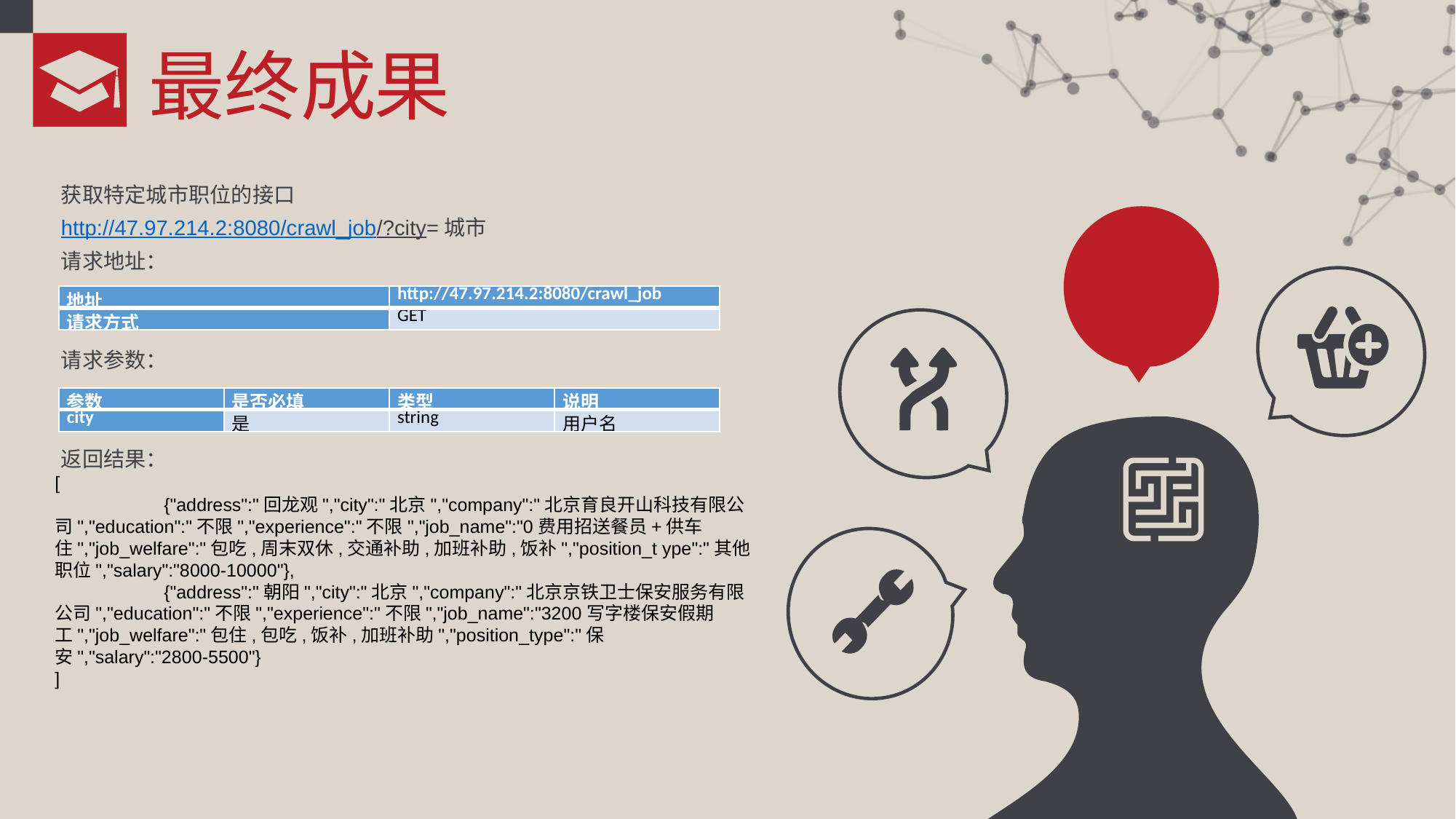

最终成果

获取特定城市职位的接口
http://47.97.214.2:8080/crawl_job/?city=城市
请求地址：

请求参数：

返回结果：

| 地址 | http://47.97.214.2:8080/crawl\_job |
| --- | --- |
| 请求方式 | GET |
| 参数 | 是否必填 | 类型 | 说明 |
| --- | --- | --- | --- |
| city | 是 | string | 用户名 |
[
	{"address":"回龙观","city":"北京","company":"北京育良开山科技有限公司","education":"不限","experience":"不限","job_name":"0费用招送餐员+供车住","job_welfare":"包吃,周末双休,交通补助,加班补助,饭补","position_t ype":"其他职位","salary":"8000-10000"},
	{"address":"朝阳","city":"北京","company":"北京京铁卫士保安服务有限公司","education":"不限","experience":"不限","job_name":"3200写字楼保安假期工","job_welfare":"包住,包吃,饭补,加班补助","position_type":"保安","salary":"2800-5500"}
]